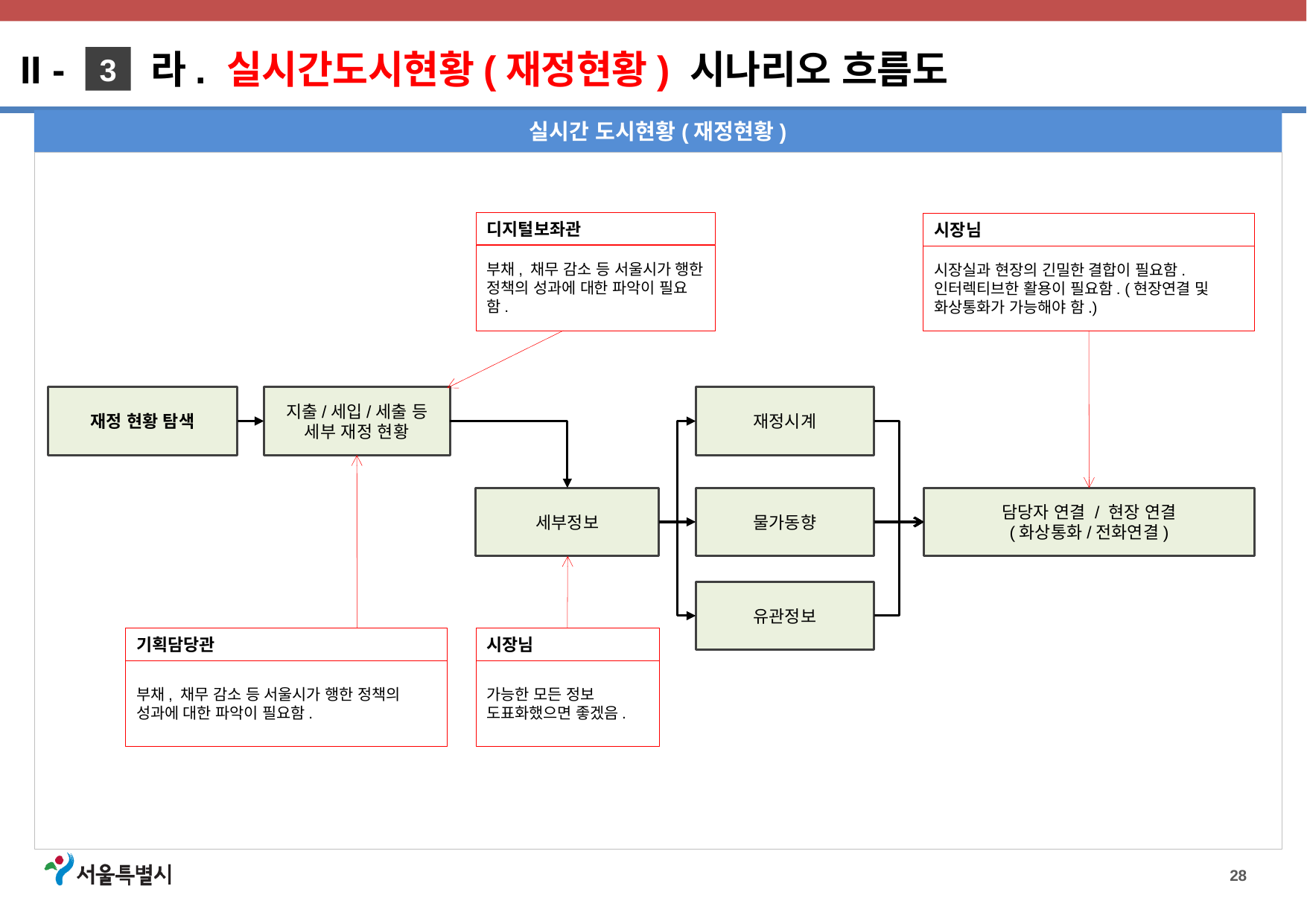

II -     - 라. 실시간도시현황(재정현황) 시나리오 흐름도
3
실시간 도시현황(재정현황)

디지털보좌관
시장님
부채, 채무 감소 등 서울시가 행한 정책의 성과에 대한 파악이 필요함.
시장실과 현장의 긴밀한 결합이 필요함.
인터렉티브한 활용이 필요함. (현장연결 및 화상통화가 가능해야 함.)
지출/세입/세출 등
세부 재정 현황
재정시계
재정 현황 탐색
세부정보
물가동향
담당자 연결 / 현장 연결
(화상통화/전화연결)
유관정보
기획담당관
시장님
부채, 채무 감소 등 서울시가 행한 정책의 성과에 대한 파악이 필요함.
가능한 모든 정보 도표화했으면 좋겠음.